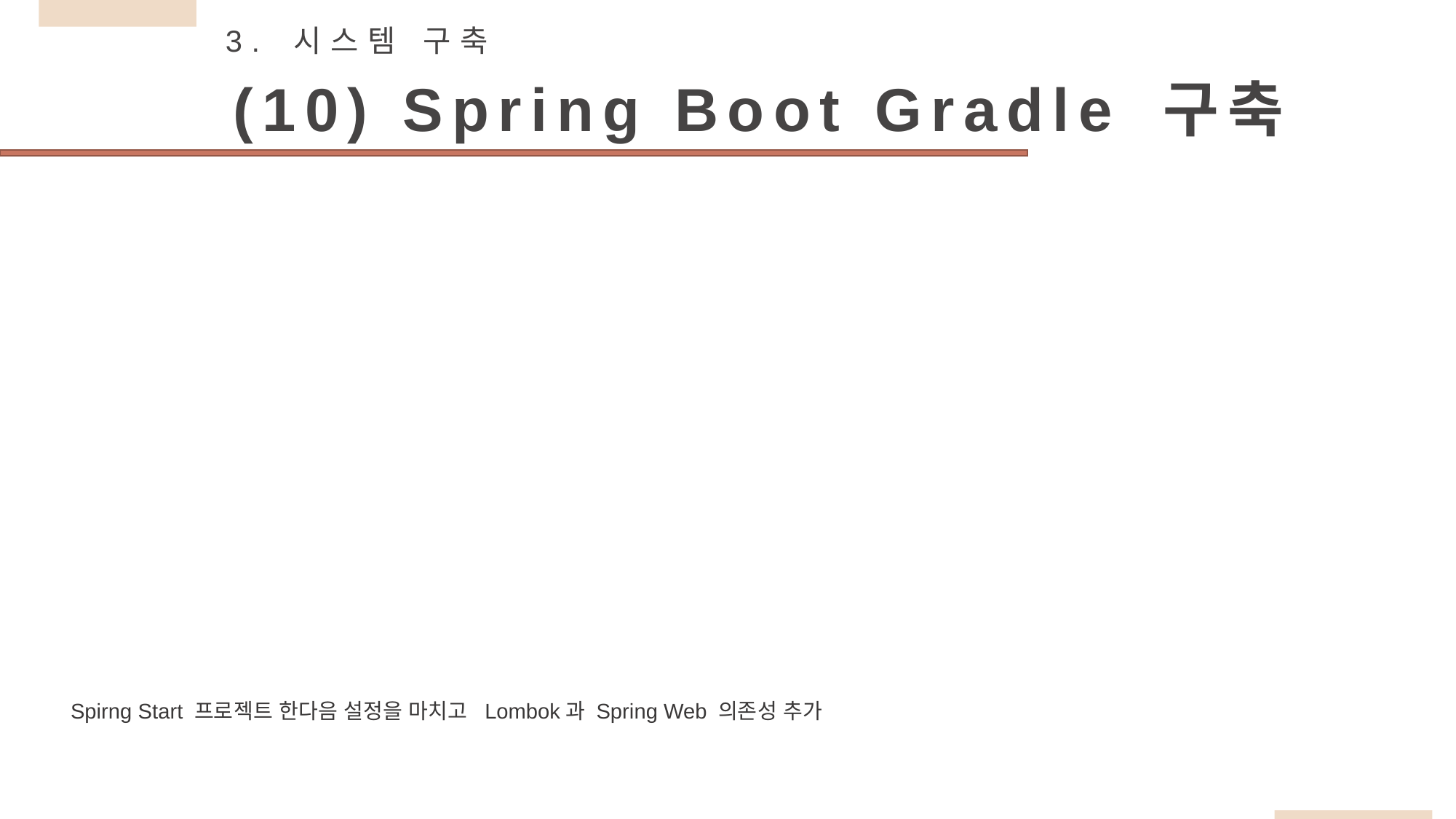

3. 시스템 구축
(10) Spring Boot Gradle 구축

Spirng Start 프로젝트 한다음 설정을 마치고  Lombok과 Spring Web 의존성 추가